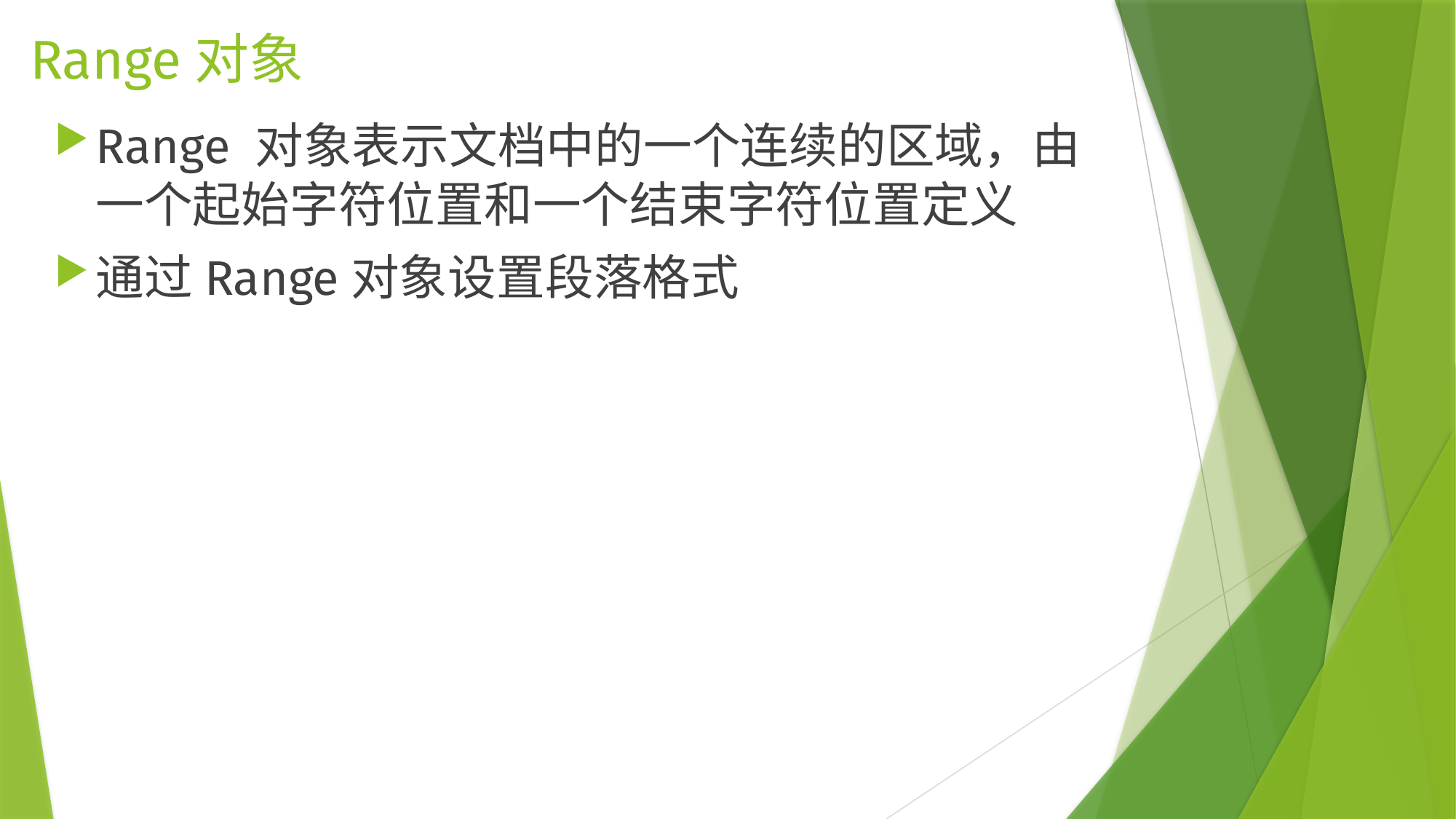

# Range对象
Range 对象表示文档中的一个连续的区域，由一个起始字符位置和一个结束字符位置定义
通过Range对象设置段落格式